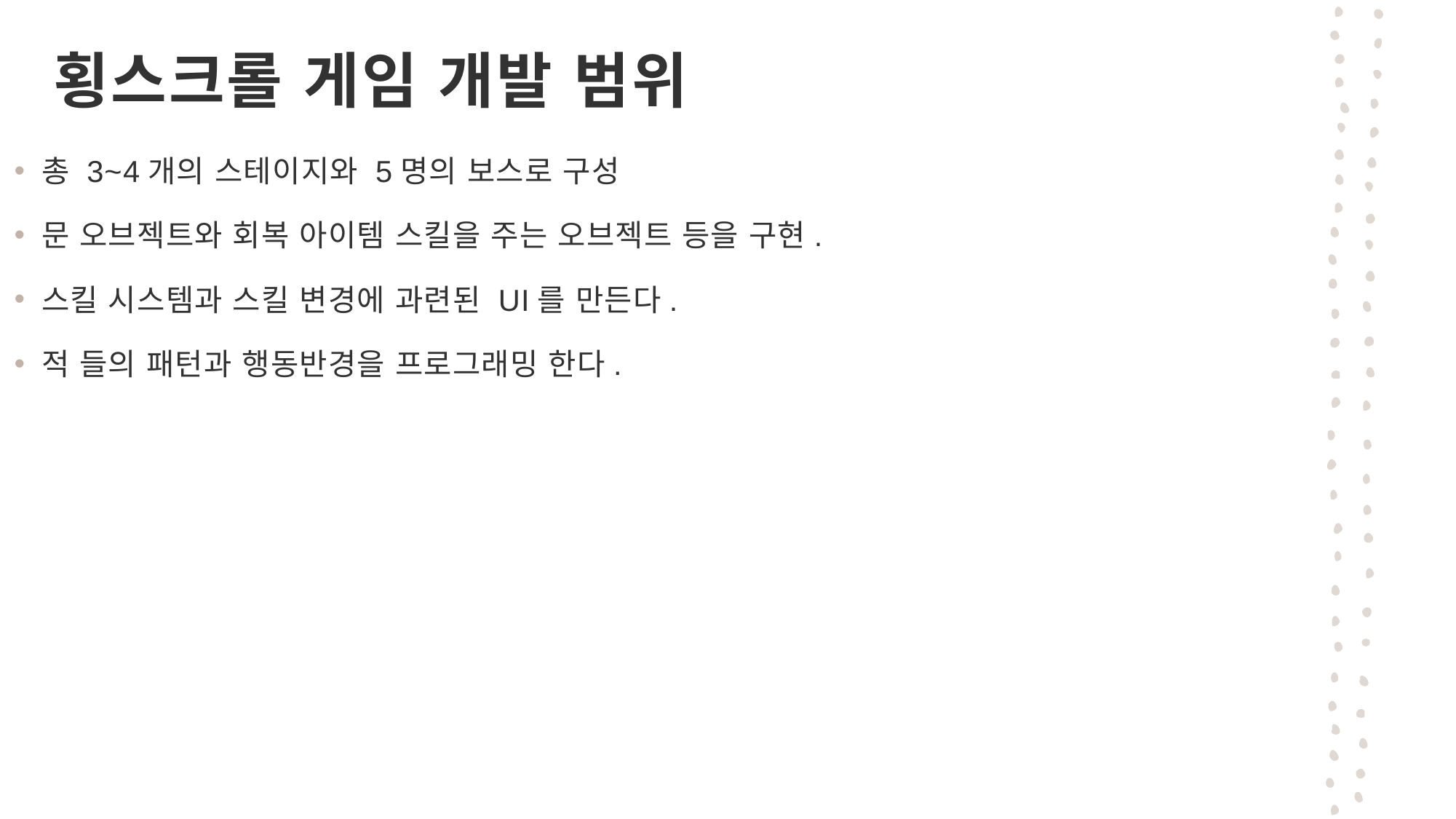

# 횡스크롤 게임 개발 범위
총 3~4개의 스테이지와 5명의 보스로 구성
문 오브젝트와 회복 아이템 스킬을 주는 오브젝트 등을 구현.
스킬 시스템과 스킬 변경에 과련된 UI를 만든다.
적 들의 패턴과 행동반경을 프로그래밍 한다.